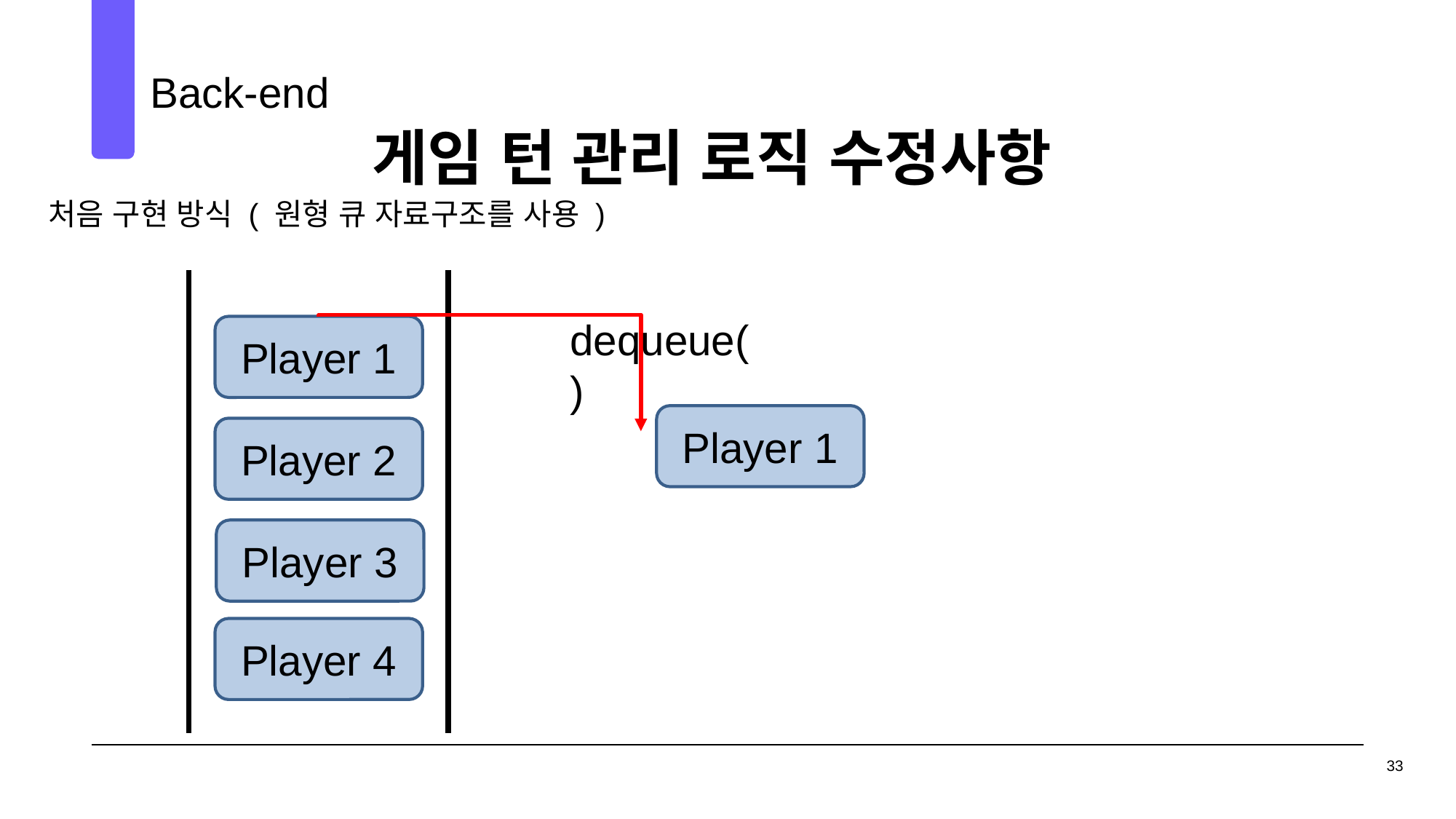

Back-end
게임 턴 관리 로직 수정사항
03
처음 구현 방식 ( 원형 큐 자료구조를 사용 )
dequeue()
Player 1
Player 1
Player 2
Player 3
Player 4
33